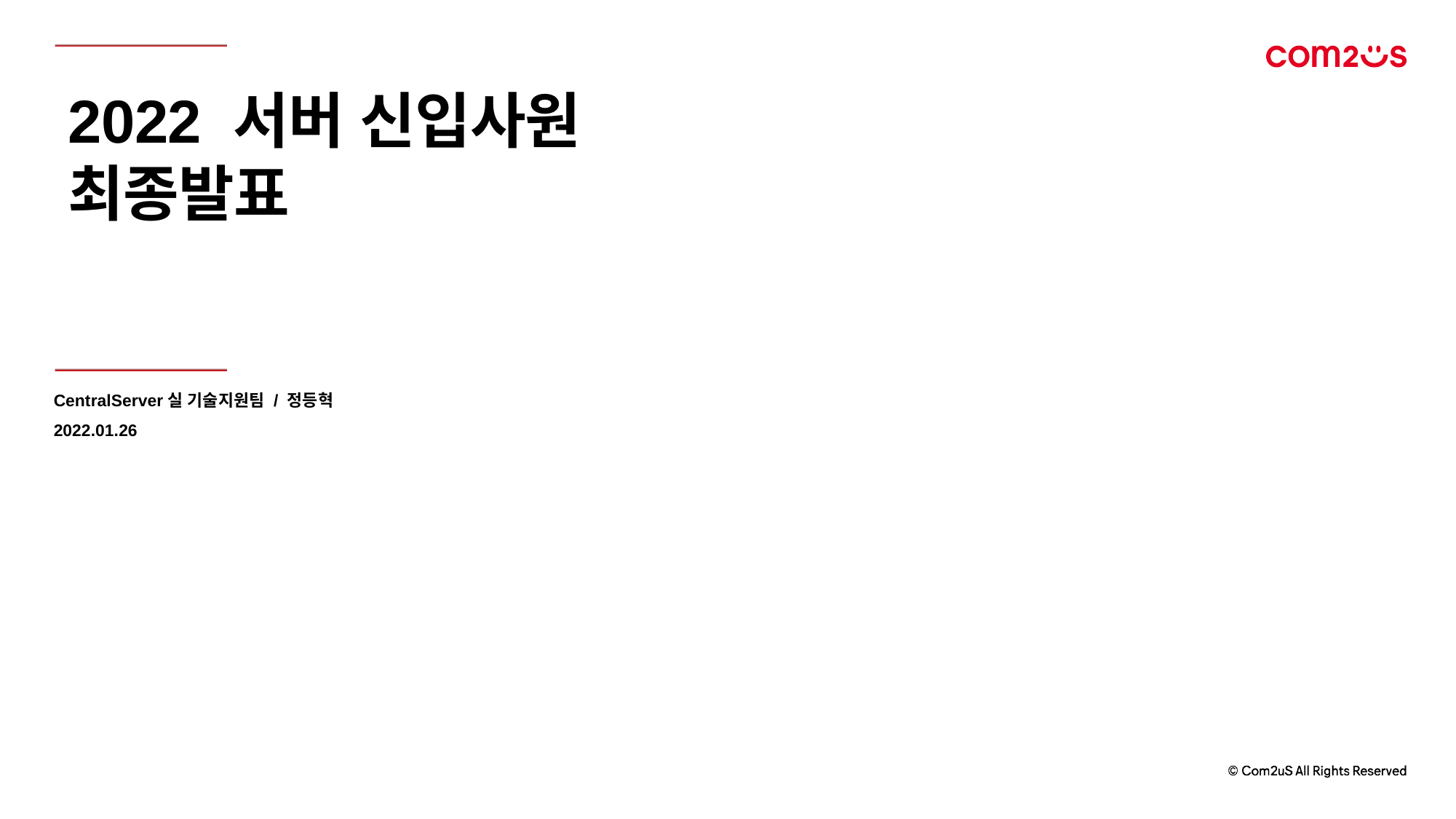

2022 서버 신입사원
최종발표
CentralServer실 기술지원팀 / 정등혁
2022.01.26